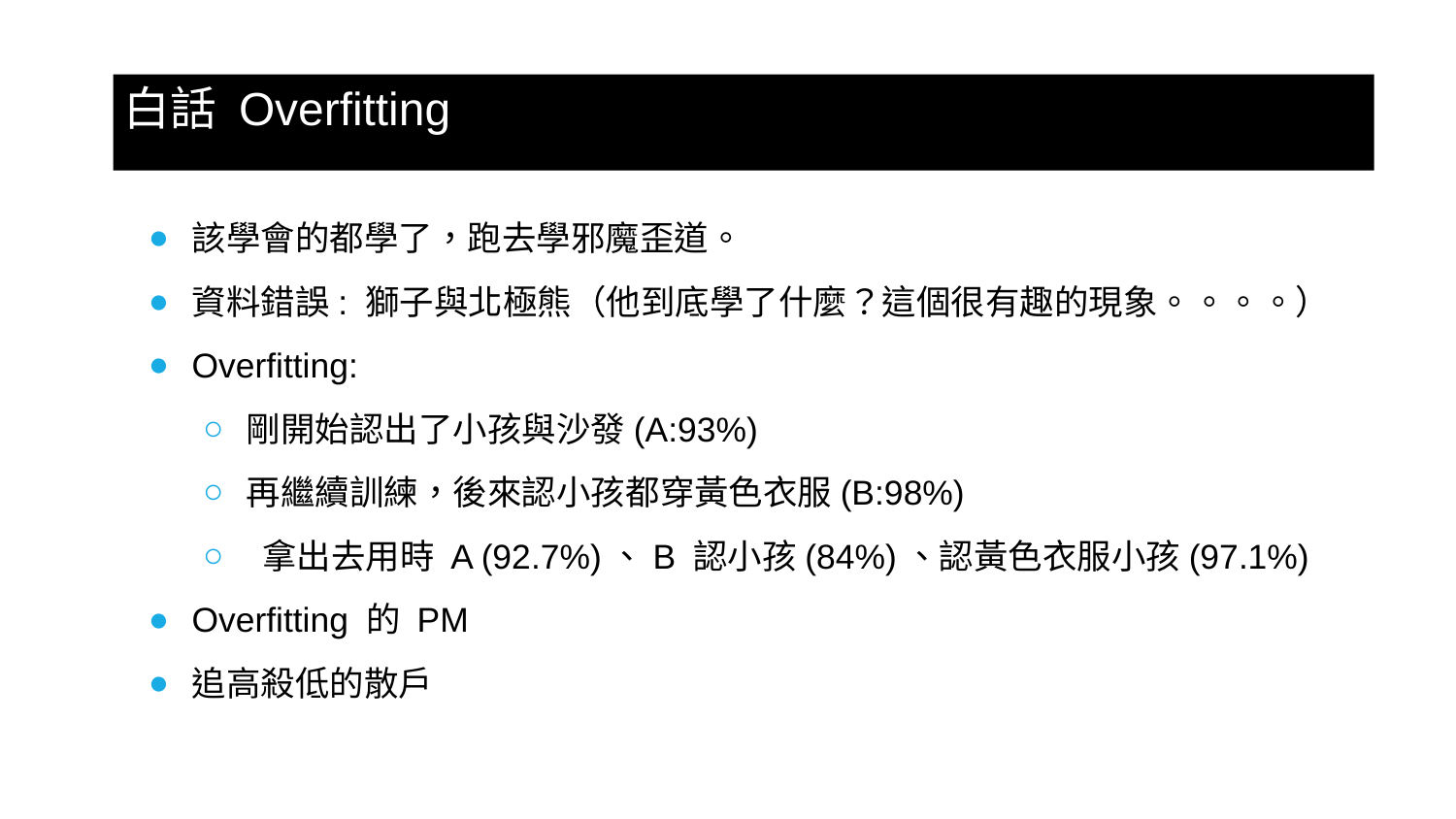

白話 Overfitting
該學會的都學了，跑去學邪魔歪道。
資料錯誤: 獅子與北極熊（他到底學了什麼？這個很有趣的現象。。。。）
Overfitting:
剛開始認出了小孩與沙發(A:93%)
再繼續訓練，後來認小孩都穿黃色衣服(B:98%)
 拿出去用時 A (92.7%)、B 認小孩(84%)、認黃色衣服小孩(97.1%)
Overfitting 的 PM
追高殺低的散戶